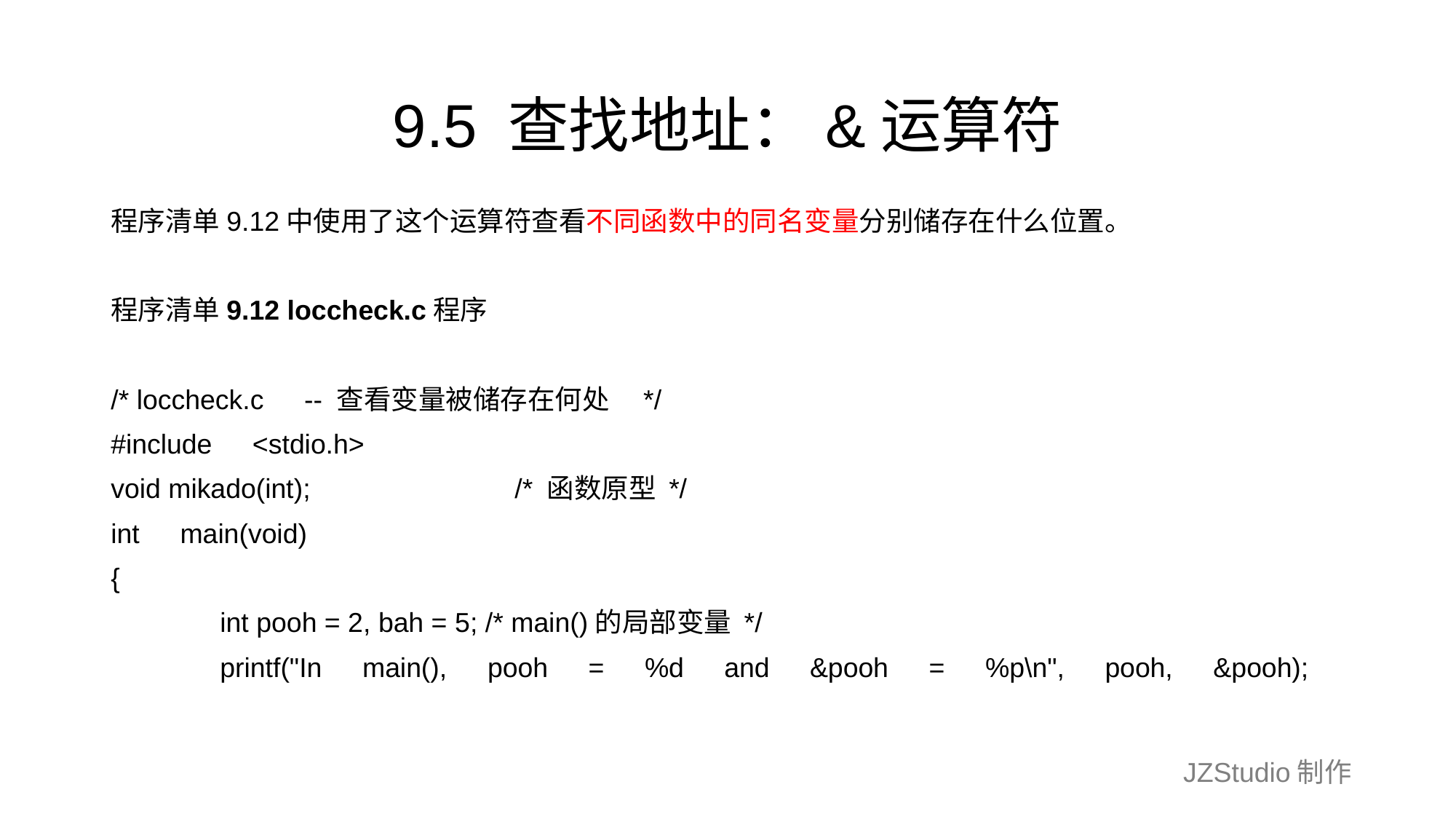

# 9.5 查找地址：&运算符
程序清单9.12中使用了这个运算符查看不同函数中的同名变量分别储存在什么位置。

程序清单9.12 loccheck.c程序

/* loccheck.c　-- 查看变量被储存在何处　*/
#include　<stdio.h>
void mikado(int);　　　　　　　/* 函数原型 */
int　main(void)
{
	int pooh = 2, bah = 5; /* main()的局部变量 */
	printf("In　main(),　pooh　=　%d　and　&pooh　=　%p\n",　pooh,　&pooh);